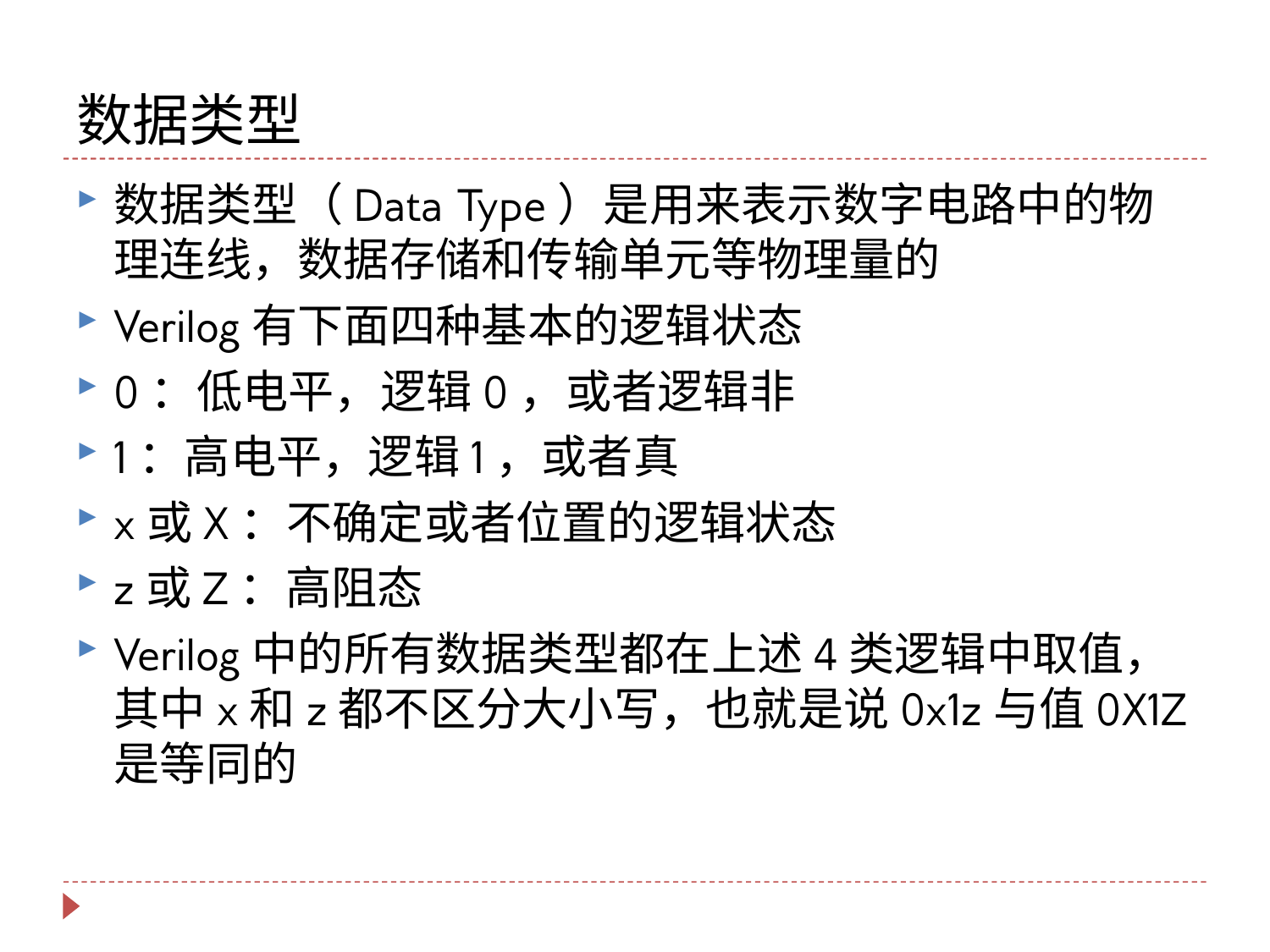

# 数据类型
数据类型（Data Type）是用来表示数字电路中的物理连线，数据存储和传输单元等物理量的
Verilog有下面四种基本的逻辑状态
0：低电平，逻辑0，或者逻辑非
1：高电平，逻辑1，或者真
x或X：不确定或者位置的逻辑状态
z或Z：高阻态
Verilog中的所有数据类型都在上述4类逻辑中取值，其中x和z都不区分大小写，也就是说0x1z与值0X1Z是等同的